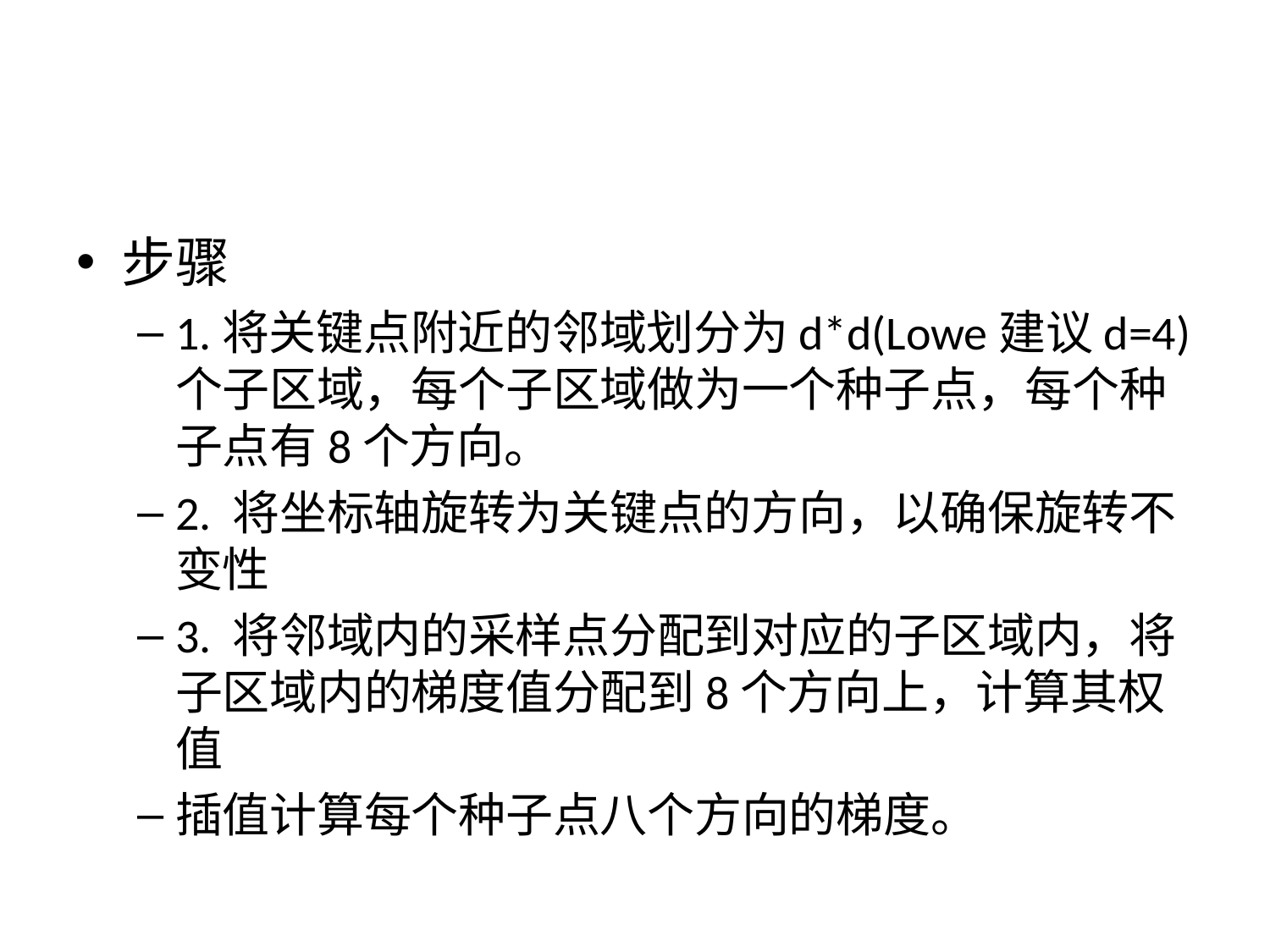

#
步骤
1.将关键点附近的邻域划分为d*d(Lowe建议d=4)个子区域，每个子区域做为一个种子点，每个种子点有8个方向。
2. 将坐标轴旋转为关键点的方向，以确保旋转不变性
3. 将邻域内的采样点分配到对应的子区域内，将子区域内的梯度值分配到8个方向上，计算其权值
插值计算每个种子点八个方向的梯度。